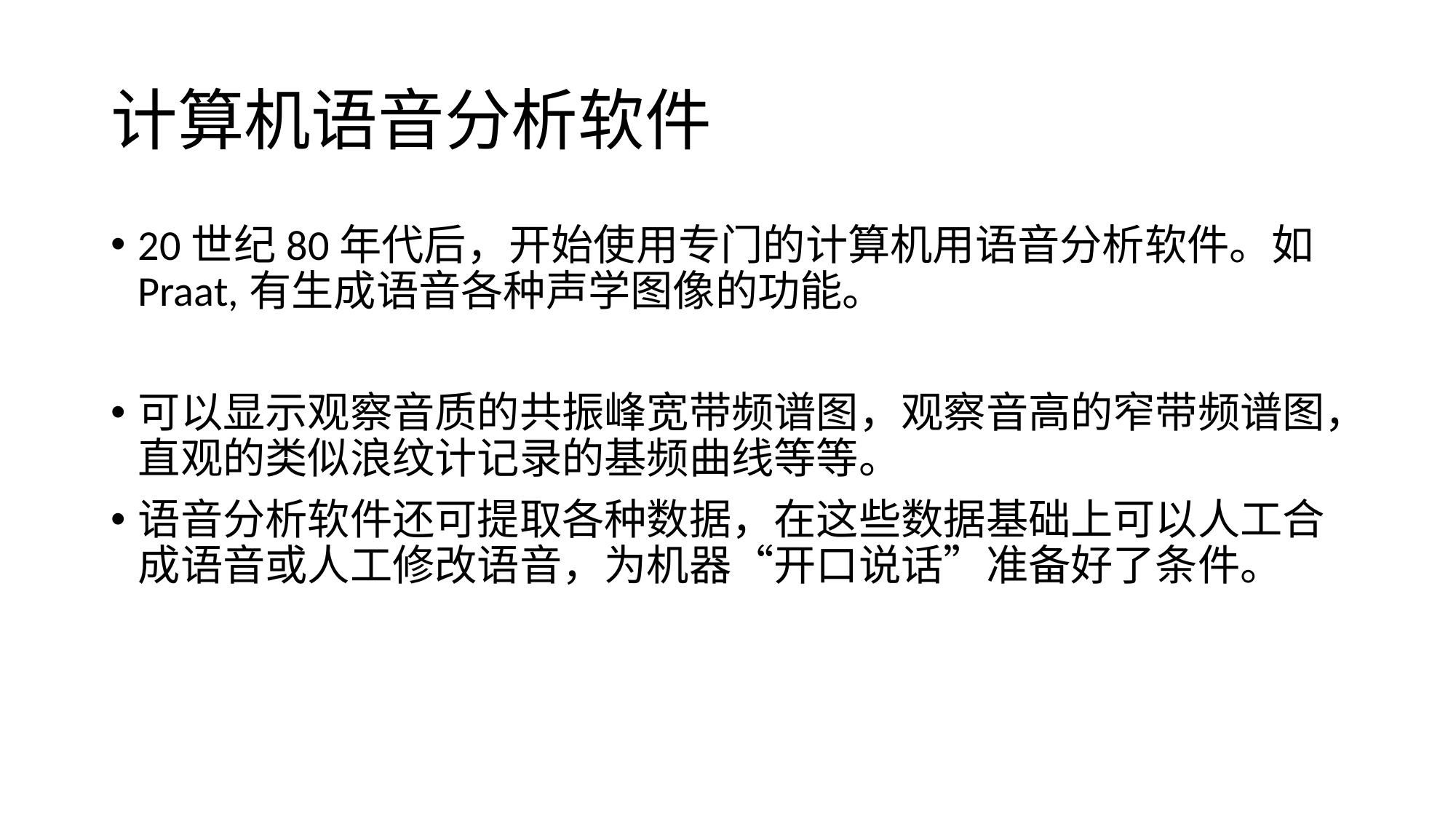

# 计算机语音分析软件
20世纪80年代后，开始使用专门的计算机用语音分析软件。如Praat,有生成语音各种声学图像的功能。

可以显示观察音质的共振峰宽带频谱图，观察音高的窄带频谱图，直观的类似浪纹计记录的基频曲线等等。
语音分析软件还可提取各种数据，在这些数据基础上可以人工合成语音或人工修改语音，为机器“开口说话”准备好了条件。